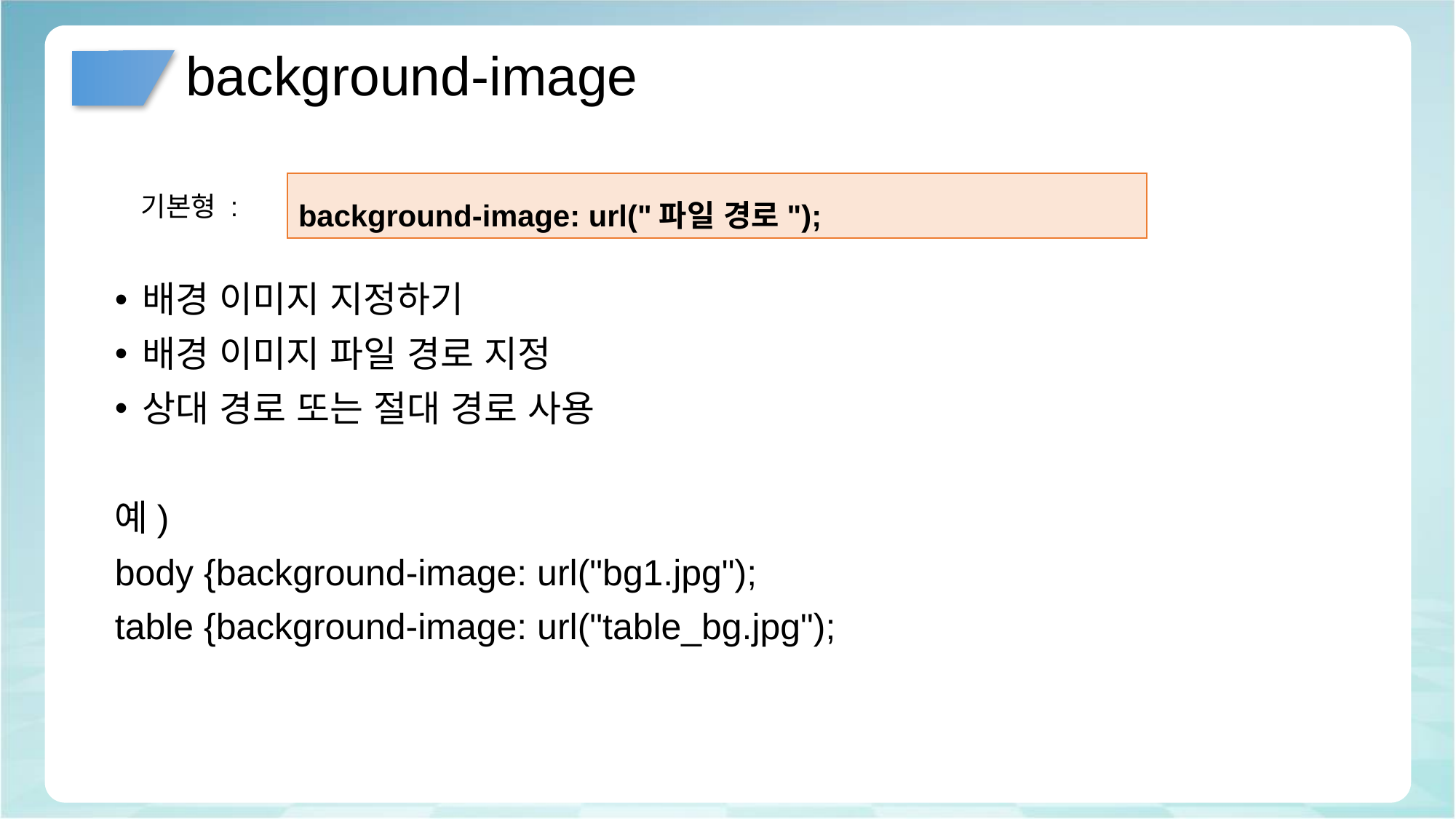

# background-image
background-image: url("파일 경로");
기본형 :
배경 이미지 지정하기
배경 이미지 파일 경로 지정
상대 경로 또는 절대 경로 사용

예)
body {background-image: url("bg1.jpg");
table {background-image: url("table_bg.jpg");